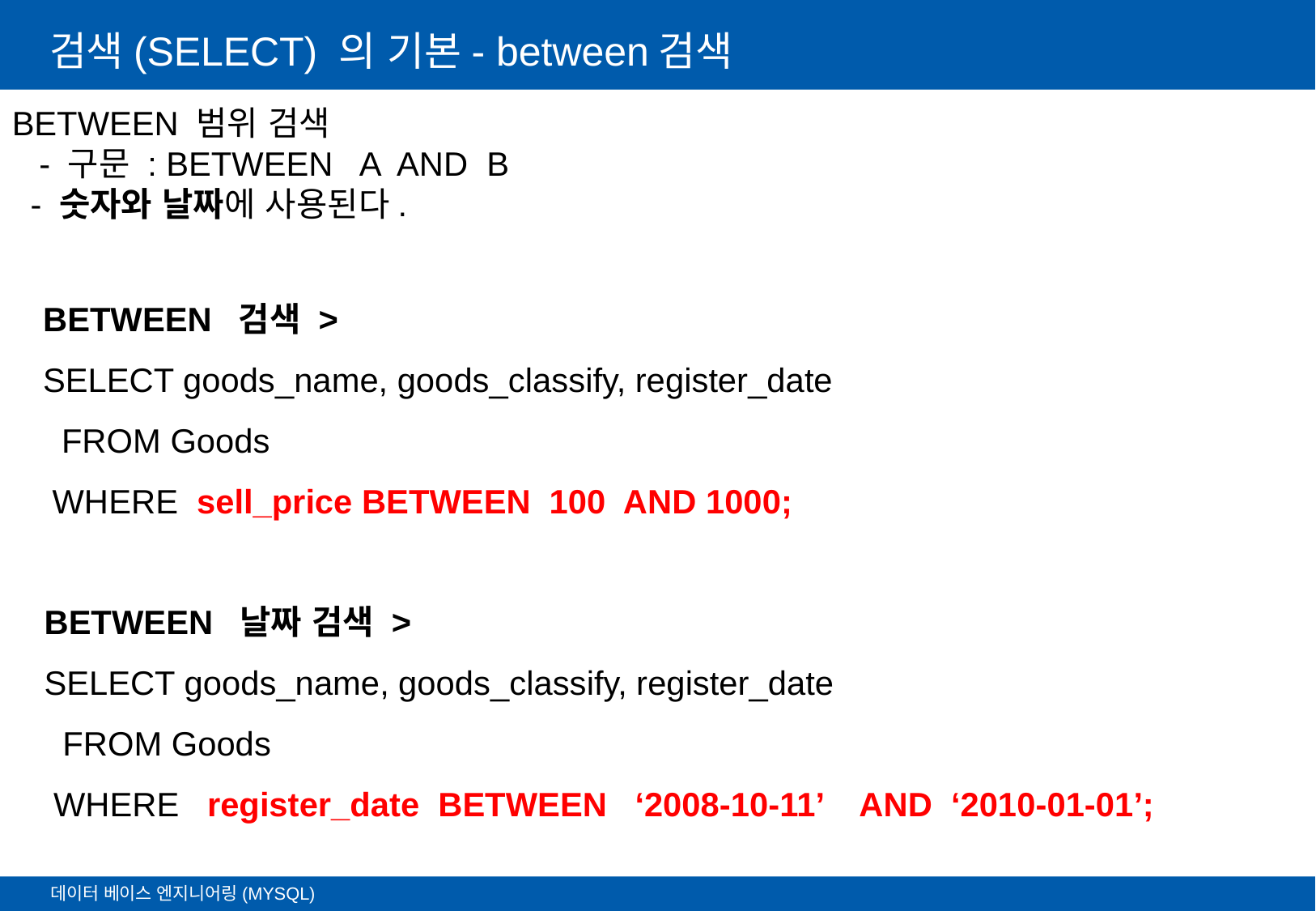

# 검색(SELECT) 의 기본- between검색
BETWEEN 범위 검색
  - 구문 : BETWEEN   A  AND  B
  - 숫자와 날짜에 사용된다.
BETWEEN  검색 >
SELECT goods_name, goods_classify, register_date
  FROM Goods
 WHERE  sell_price BETWEEN  100  AND 1000;
BETWEEN  날짜 검색 >
SELECT goods_name, goods_classify, register_date
  FROM Goods
 WHERE   register_date  BETWEEN   ‘2008-10-11’    AND  ‘2010-01-01’;